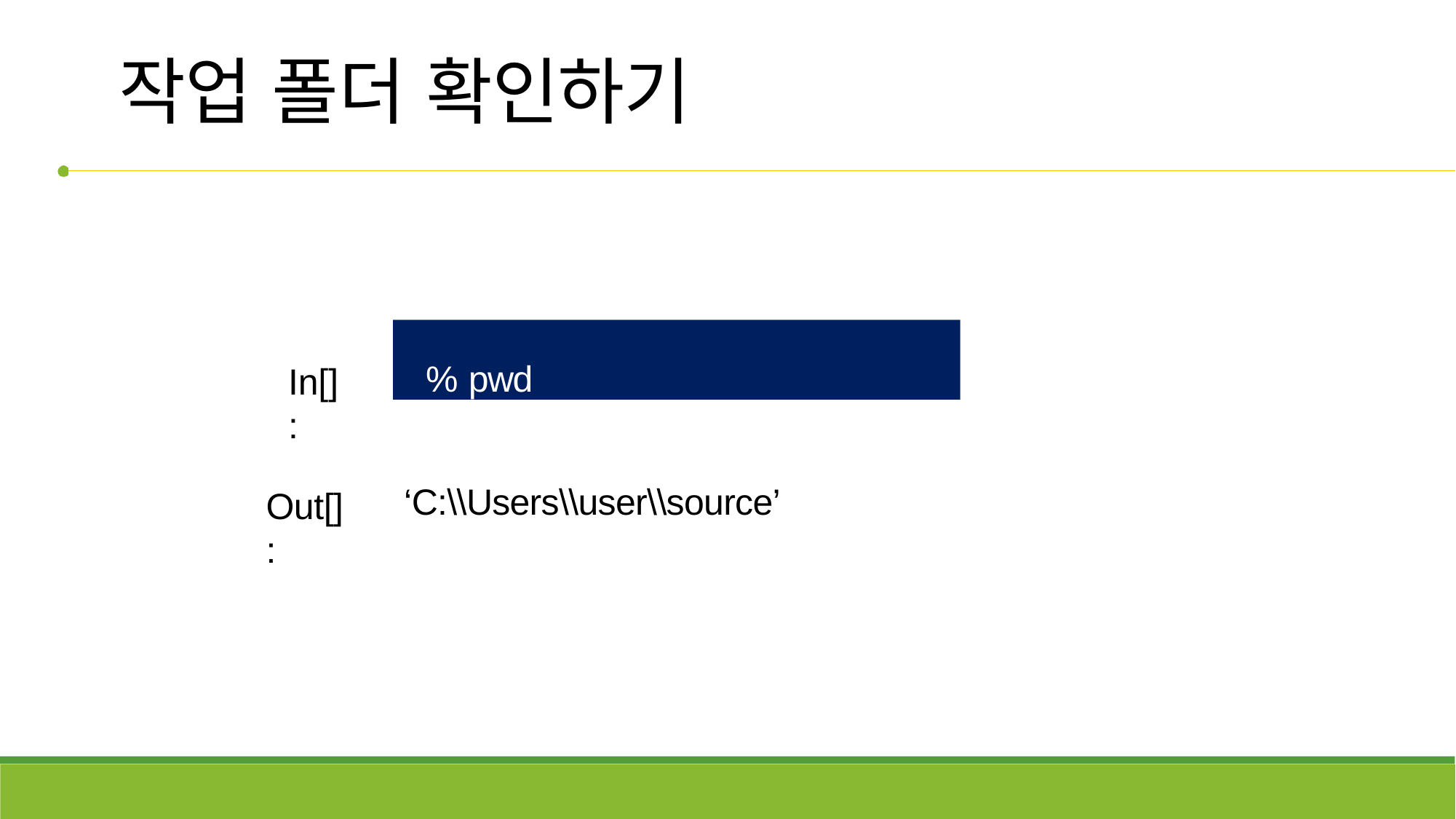

# 작업 폴더 확인하기

% pwd
In[] :
‘C:\\Users\\user\\source’
Out[] :